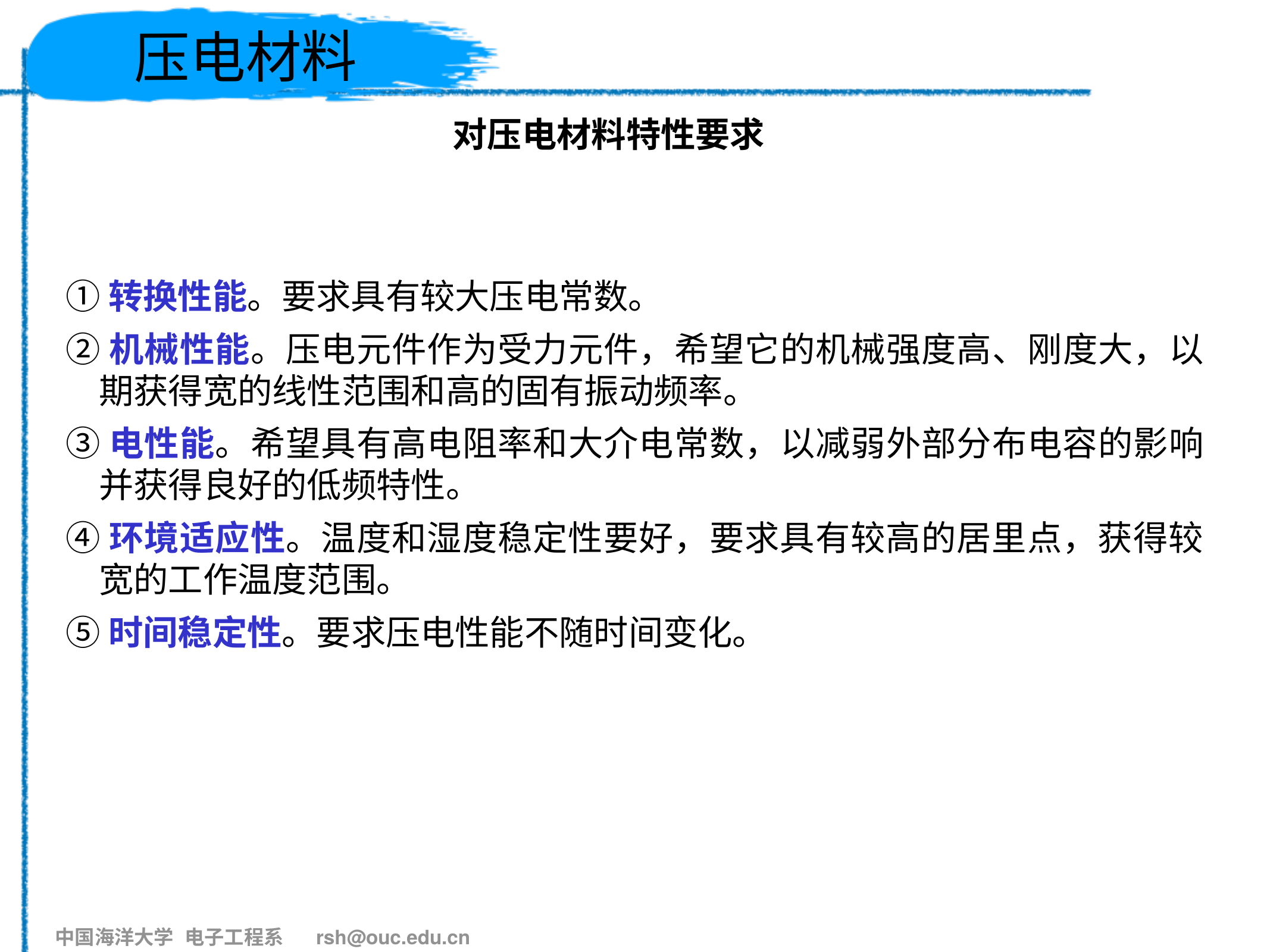

# 压电材料
对压电材料特性要求
①转换性能。要求具有较大压电常数。
②机械性能。压电元件作为受力元件，希望它的机械强度高、刚度大，以期获得宽的线性范围和高的固有振动频率。
③电性能。希望具有高电阻率和大介电常数，以减弱外部分布电容的影响并获得良好的低频特性。
④环境适应性。温度和湿度稳定性要好，要求具有较高的居里点，获得较宽的工作温度范围。
⑤时间稳定性。要求压电性能不随时间变化。